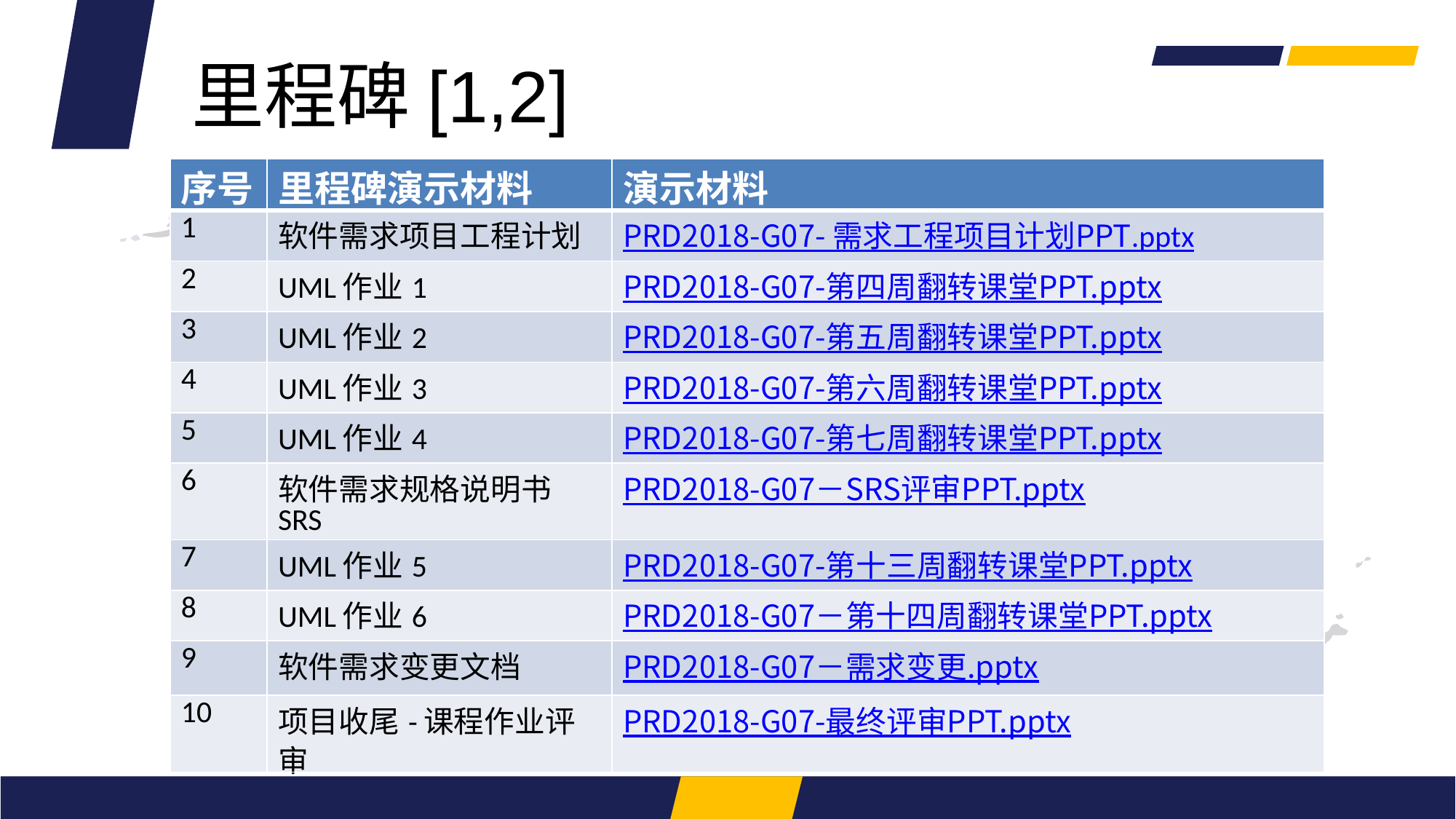

里程碑[1,2]

| 序号 | 里程碑演示材料 | 演示材料 |
| --- | --- | --- |
| 1 | 软件需求项目工程计划 | PRD2018-G07- 需求工程项目计划PPT.pptx |
| 2 | UML作业1 | PRD2018-G07-第四周翻转课堂PPT.pptx |
| 3 | UML作业2 | PRD2018-G07-第五周翻转课堂PPT.pptx |
| 4 | UML作业3 | PRD2018-G07-第六周翻转课堂PPT.pptx |
| 5 | UML作业4 | PRD2018-G07-第七周翻转课堂PPT.pptx |
| 6 | 软件需求规格说明书SRS | PRD2018-G07－SRS评审PPT.pptx |
| 7 | UML作业5 | PRD2018-G07-第十三周翻转课堂PPT.pptx |
| 8 | UML作业6 | PRD2018-G07－第十四周翻转课堂PPT.pptx |
| 9 | 软件需求变更文档 | PRD2018-G07－需求变更.pptx |
| 10 | 项目收尾-课程作业评审 | PRD2018-G07-最终评审PPT.pptx |